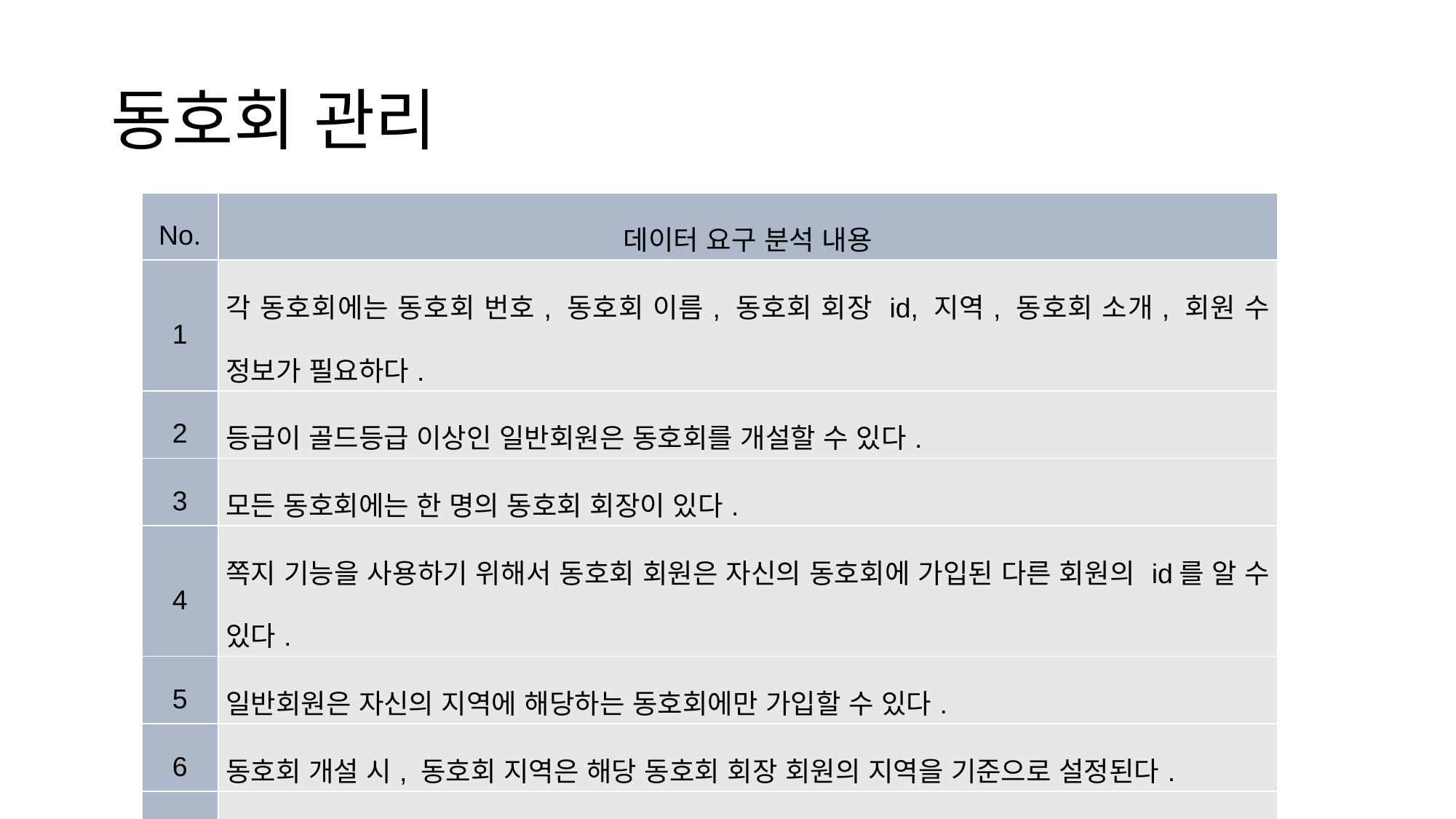

# 동호회 관리
| No. | 데이터 요구 분석 내용 |
| --- | --- |
| 1 | 각 동호회에는 동호회 번호, 동호회 이름, 동호회 회장 id, 지역, 동호회 소개, 회원 수 정보가 필요하다. |
| 2 | 등급이 골드등급 이상인 일반회원은 동호회를 개설할 수 있다. |
| 3 | 모든 동호회에는 한 명의 동호회 회장이 있다. |
| 4 | 쪽지 기능을 사용하기 위해서 동호회 회원은 자신의 동호회에 가입된 다른 회원의 id를 알 수 있다. |
| 5 | 일반회원은 자신의 지역에 해당하는 동호회에만 가입할 수 있다. |
| 6 | 동호회 개설 시, 동호회 지역은 해당 동호회 회장 회원의 지역을 기준으로 설정된다. |
| 7 | 동호회 회장 회원은 변경될 수 있다. |
| 8 | 일반회원은 동호회 탈퇴가 가능하다. |
| 9 | 동호회 회장 회원은 회장을 다른 회원에게 위임할 수 있다. |